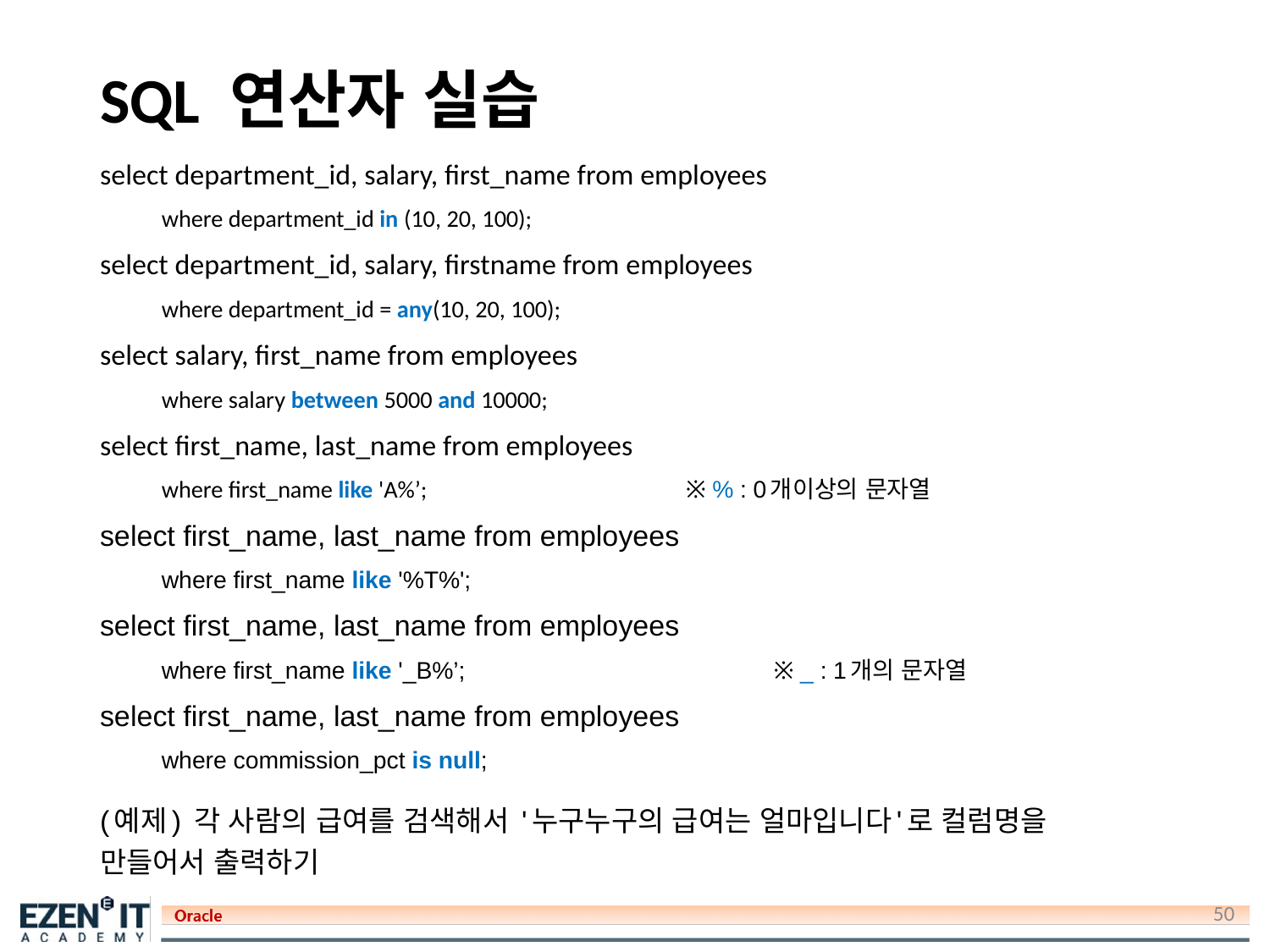

# SQL 연산자 실습
select department_id, salary, first_name from employees
where department_id in (10, 20, 100);
select department_id, salary, firstname from employees
where department_id = any(10, 20, 100);
select salary, first_name from employees
where salary between 5000 and 10000;
select first_name, last_name from employees
where first_name like 'A%’;                                               ※ % : 0개이상의 문자열
select first_name, last_name from employees
where first_name like '%T%';
select first_name, last_name from employees
where first_name like '_B%’;                                               ※ _ : 1개의 문자열
select first_name, last_name from employees
where commission_pct is null;
(예제) 각 사람의 급여를 검색해서 '누구누구의 급여는 얼마입니다'로 컬럼명을      만들어서 출력하기
50